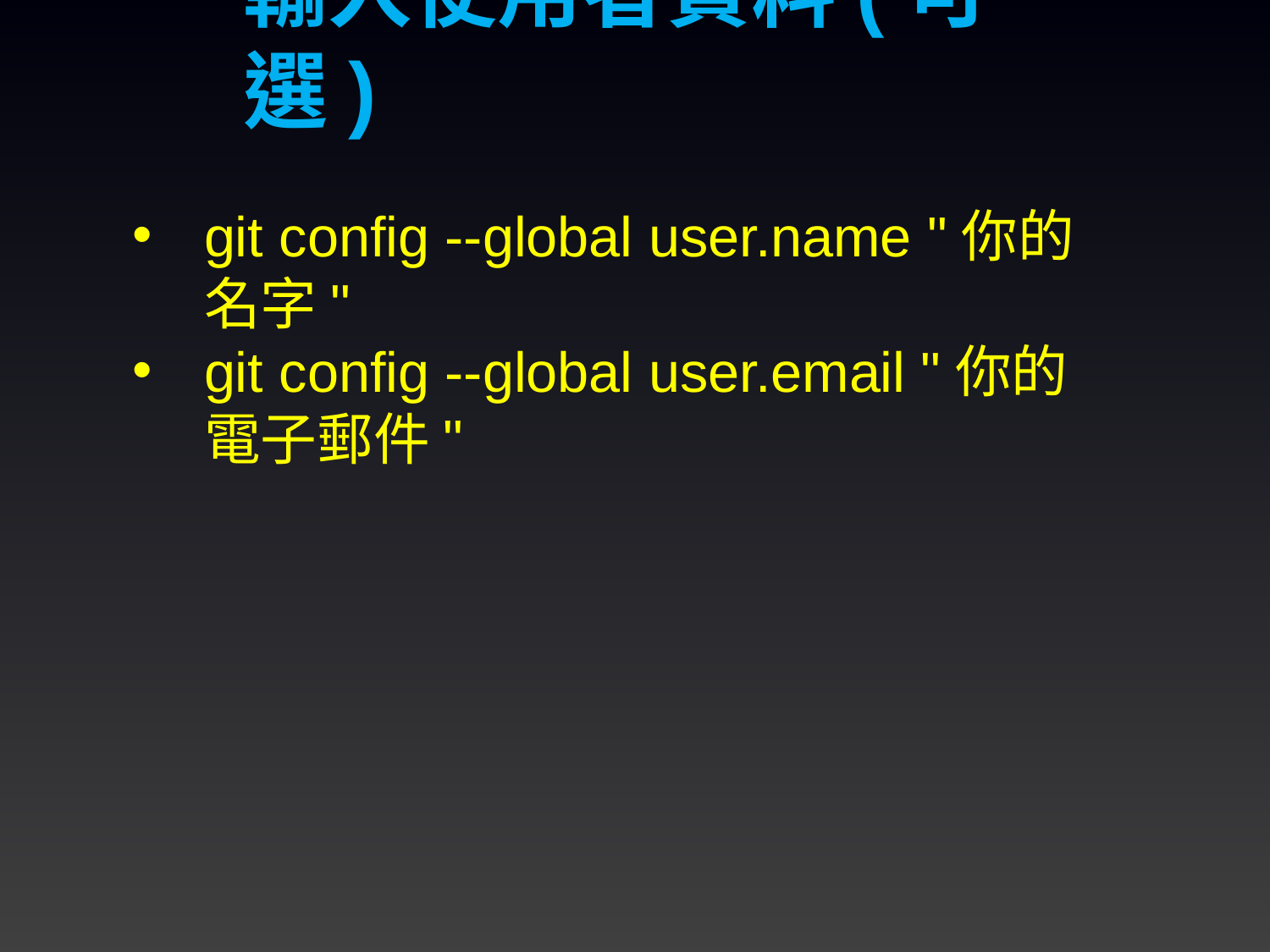

輸入使用者資料(可選)
git config --global user.name "你的名字"
git config --global user.email "你的電子郵件"